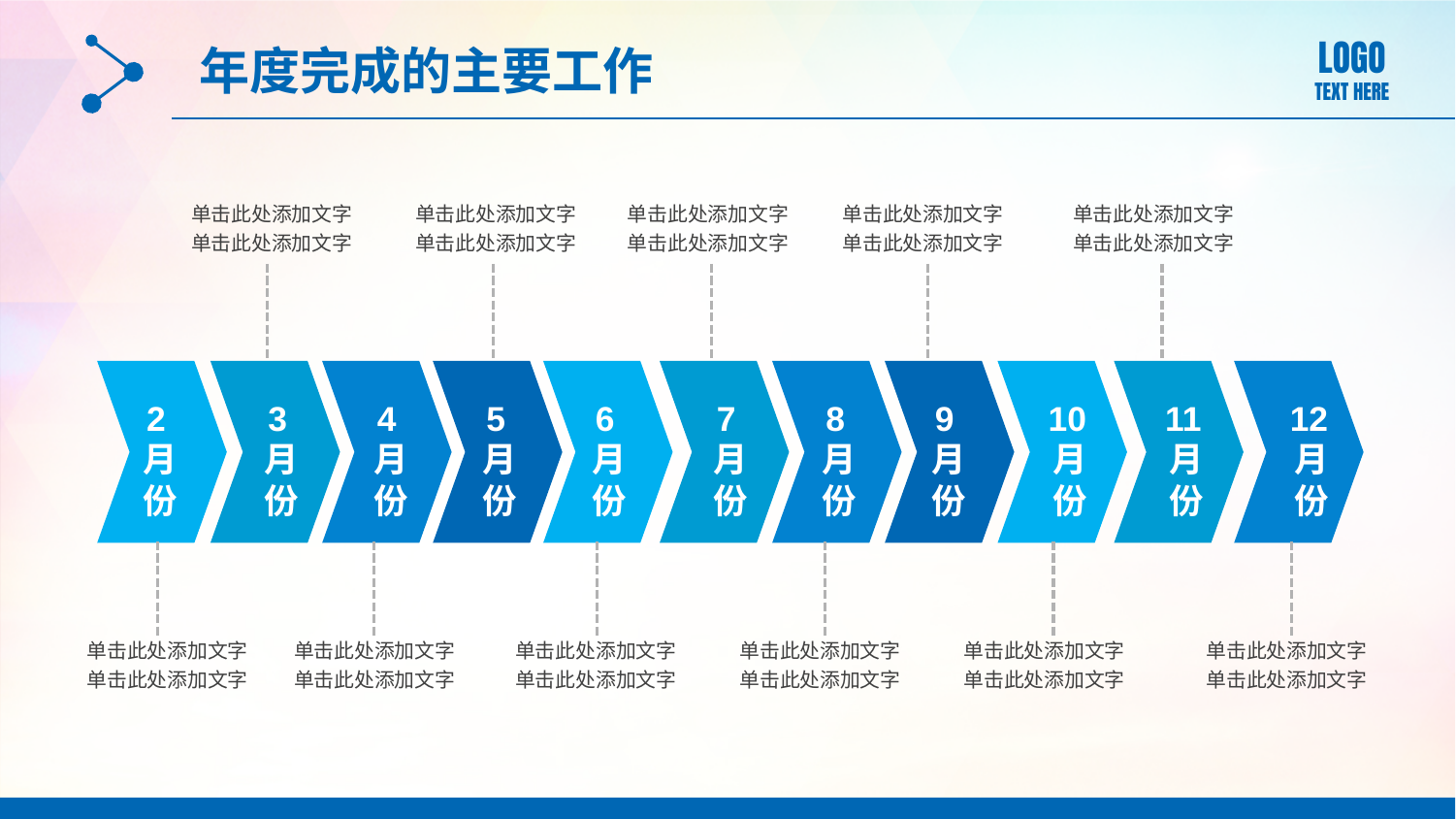

LOGO
TEXT HERE
年度完成的主要工作
单击此处添加文字
单击此处添加文字
单击此处添加文字
单击此处添加文字
单击此处添加文字
单击此处添加文字
单击此处添加文字
单击此处添加文字
单击此处添加文字
单击此处添加文字

2月份
3月份
4月份
5月份
6月份
7月份
8月份
9月份
10月份
11月份
12月份
单击此处添加文字
单击此处添加文字
单击此处添加文字
单击此处添加文字
单击此处添加文字
单击此处添加文字
单击此处添加文字
单击此处添加文字
单击此处添加文字
单击此处添加文字
单击此处添加文字
单击此处添加文字